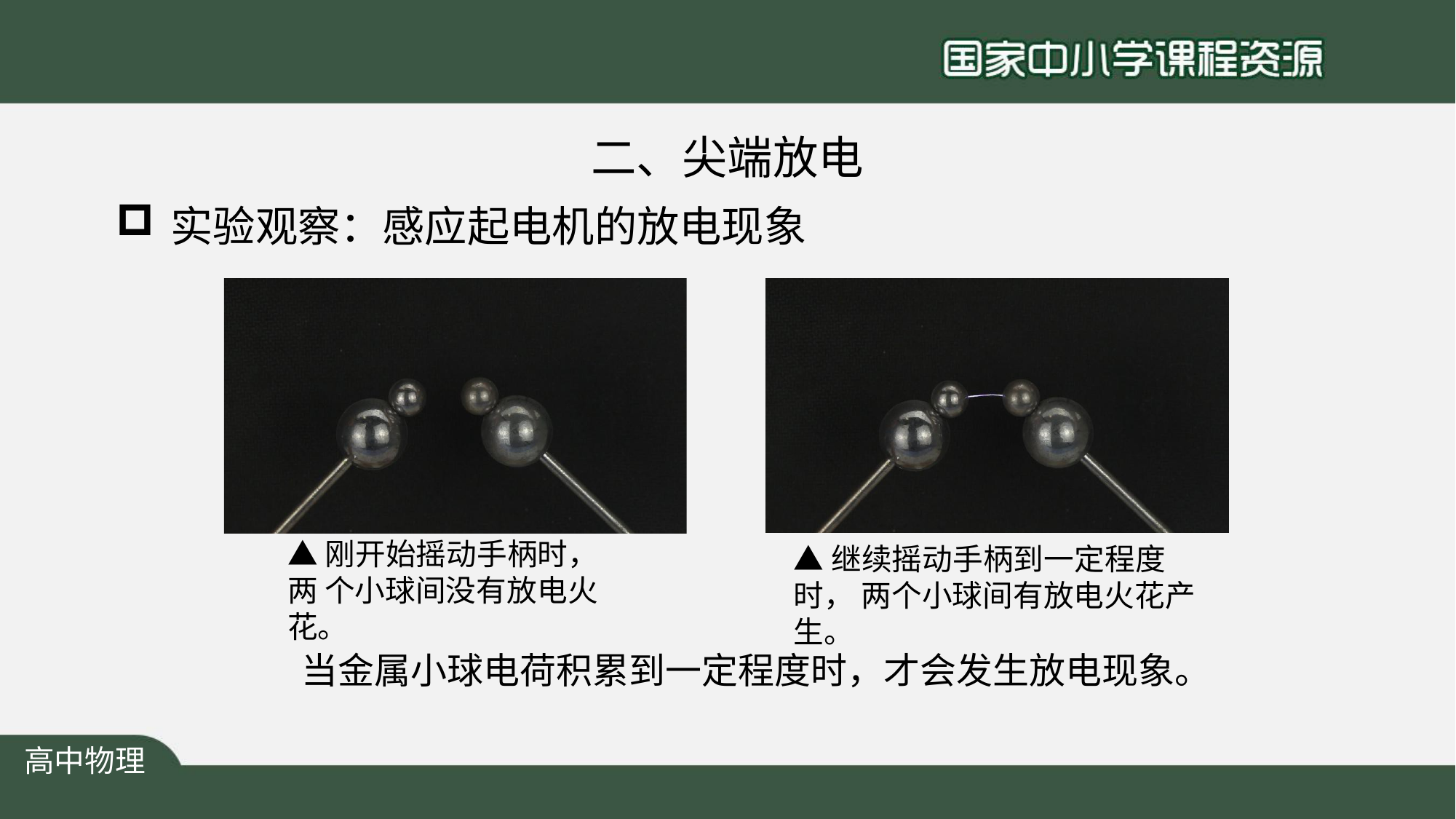

# 二、尖端放电
实验观察：感应起电机的放电现象

▲刚开始摇动手柄时，两 个小球间没有放电火花。
▲继续摇动手柄到一定程度时， 两个小球间有放电火花产生。
当金属小球电荷积累到一定程度时，才会发生放电现象。
高中物理